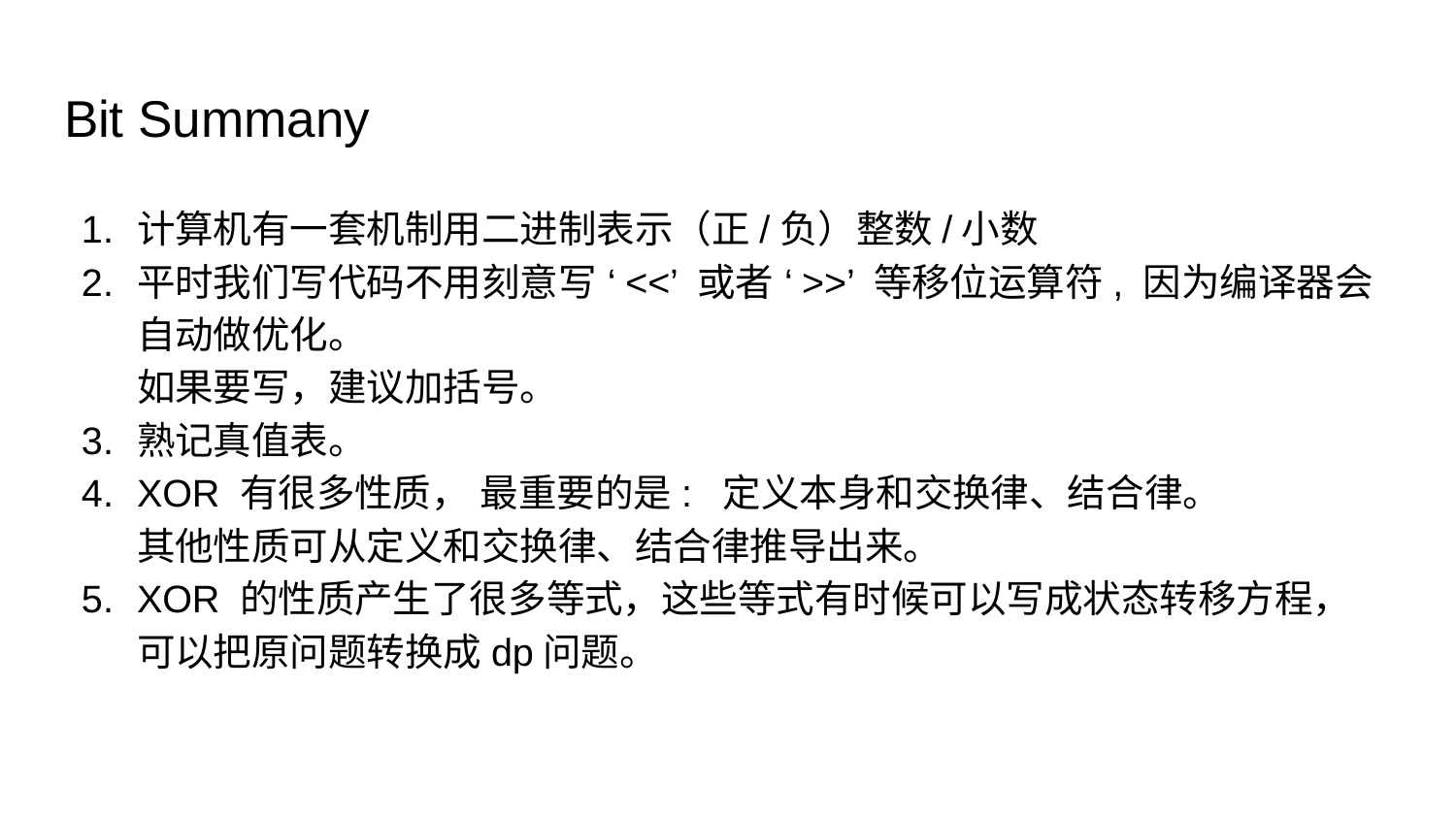

# Bit Summany
计算机有一套机制用二进制表示（正/负）整数/小数
平时我们写代码不用刻意写 ‘<<’ 或者 ‘>>’ 等移位运算符, 因为编译器会自动做优化。
如果要写，建议加括号。
熟记真值表。
XOR 有很多性质， 最重要的是:  定义本身和交换律、结合律。
其他性质可从定义和交换律、结合律推导出来。
XOR 的性质产生了很多等式，这些等式有时候可以写成状态转移方程，
可以把原问题转换成dp问题。